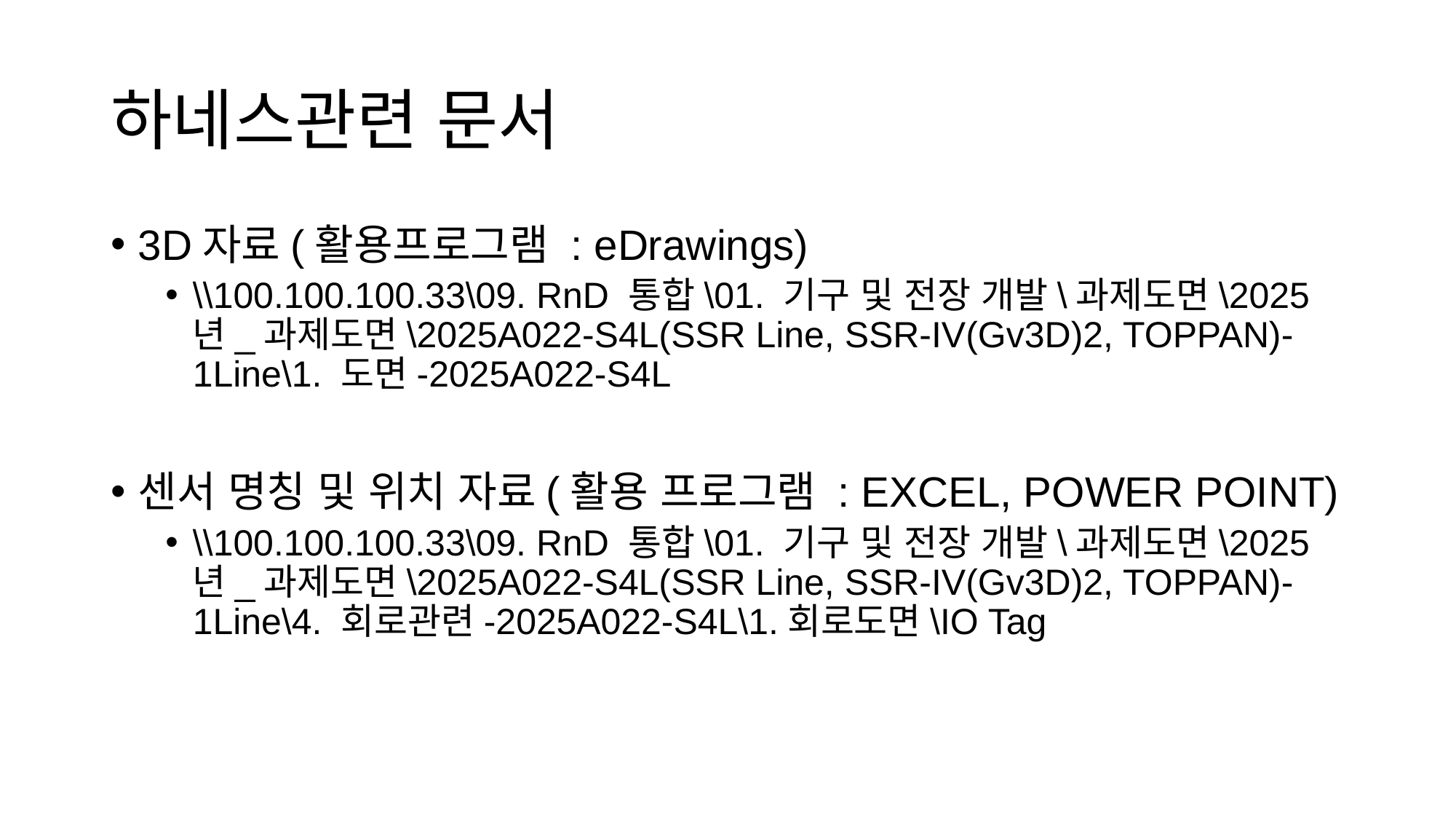

# 하네스관련 문서
3D자료(활용프로그램 : eDrawings)
\\100.100.100.33\09. RnD 통합\01. 기구 및 전장 개발\과제도면\2025년_과제도면\2025A022-S4L(SSR Line, SSR-IV(Gv3D)2, TOPPAN)-1Line\1. 도면-2025A022-S4L

센서 명칭 및 위치 자료(활용 프로그램 : EXCEL, POWER POINT)
\\100.100.100.33\09. RnD 통합\01. 기구 및 전장 개발\과제도면\2025년_과제도면\2025A022-S4L(SSR Line, SSR-IV(Gv3D)2, TOPPAN)-1Line\4. 회로관련-2025A022-S4L\1.회로도면\IO Tag